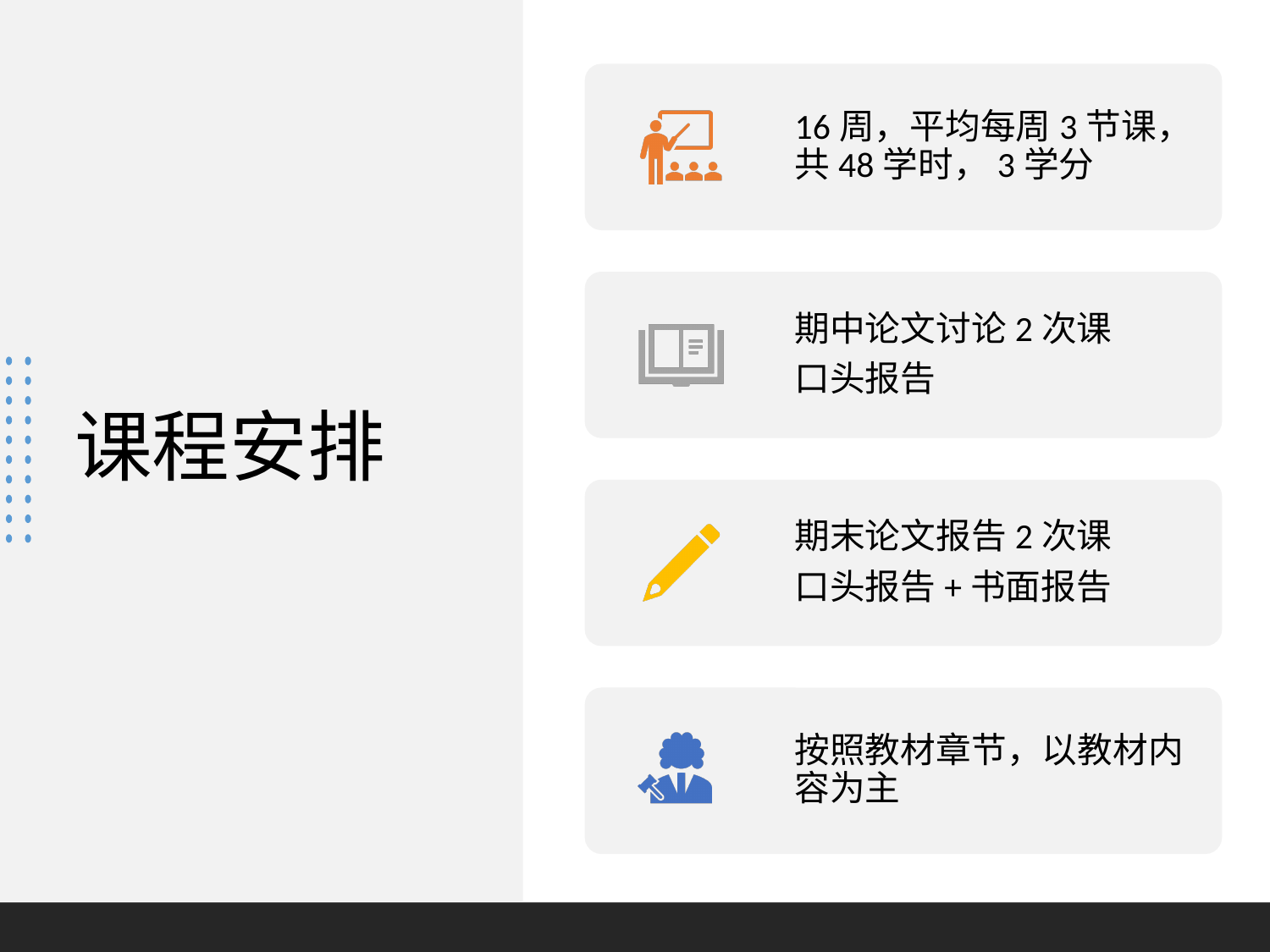

16周，平均每周3节课，共48学时，3学分
期中论文讨论2次课
口头报告
期末论文报告2次课
口头报告+书面报告
按照教材章节，以教材内容为主
# 课程安排